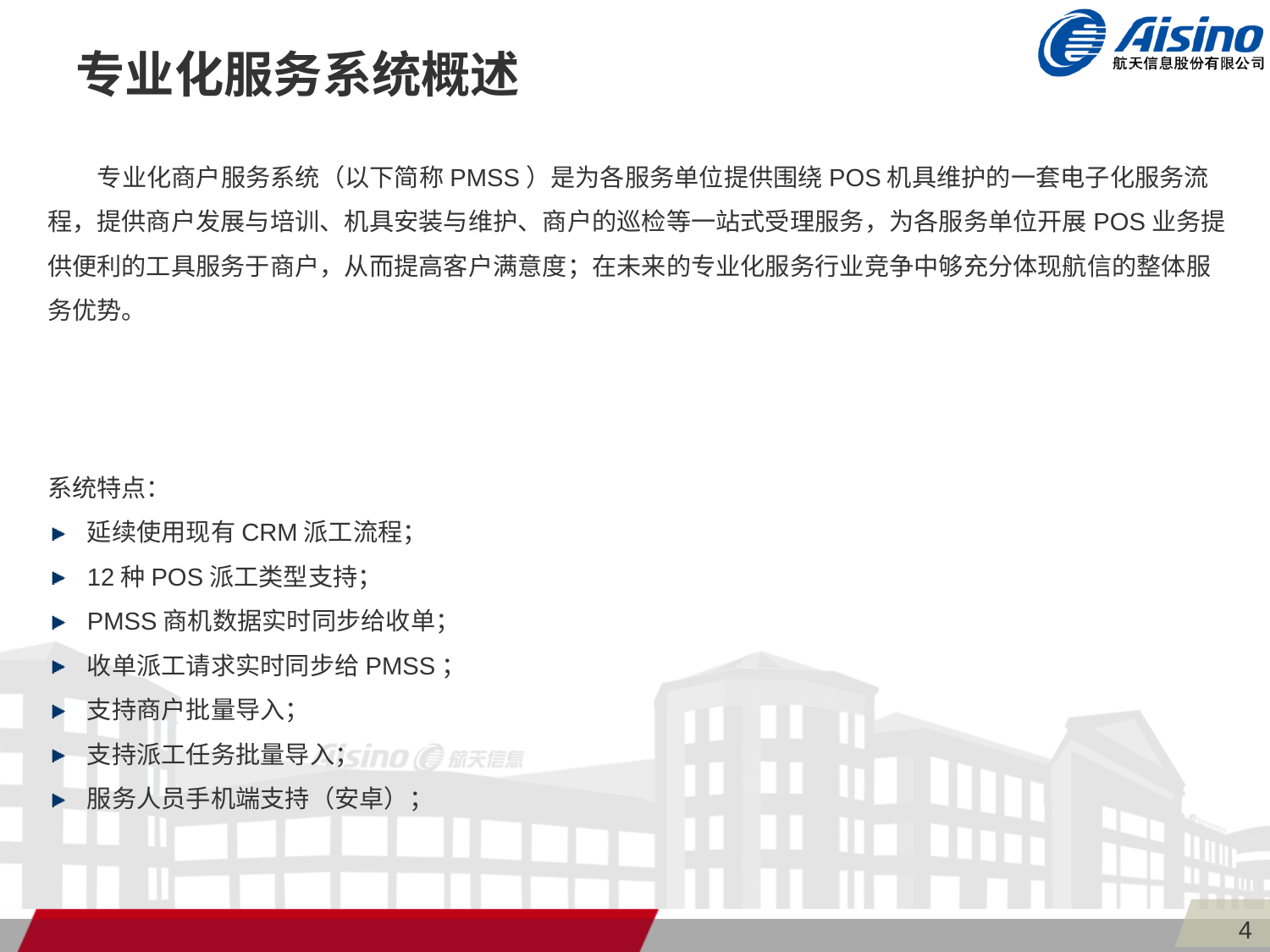

专业化服务系统概述
        专业化商户服务系统（以下简称PMSS）是为各服务单位提供围绕POS机具维护的一套电子化服务流程，提供商户发展与培训、机具安装与维护、商户的巡检等一站式受理服务，为各服务单位开展POS业务提供便利的工具服务于商户，从而提高客户满意度；在未来的专业化服务行业竞争中够充分体现航信的整体服务优势。

系统特点：
延续使用现有CRM派工流程；
12种POS派工类型支持；
PMSS商机数据实时同步给收单；
收单派工请求实时同步给PMSS；
支持商户批量导入；
支持派工任务批量导入；
服务人员手机端支持（安卓）；